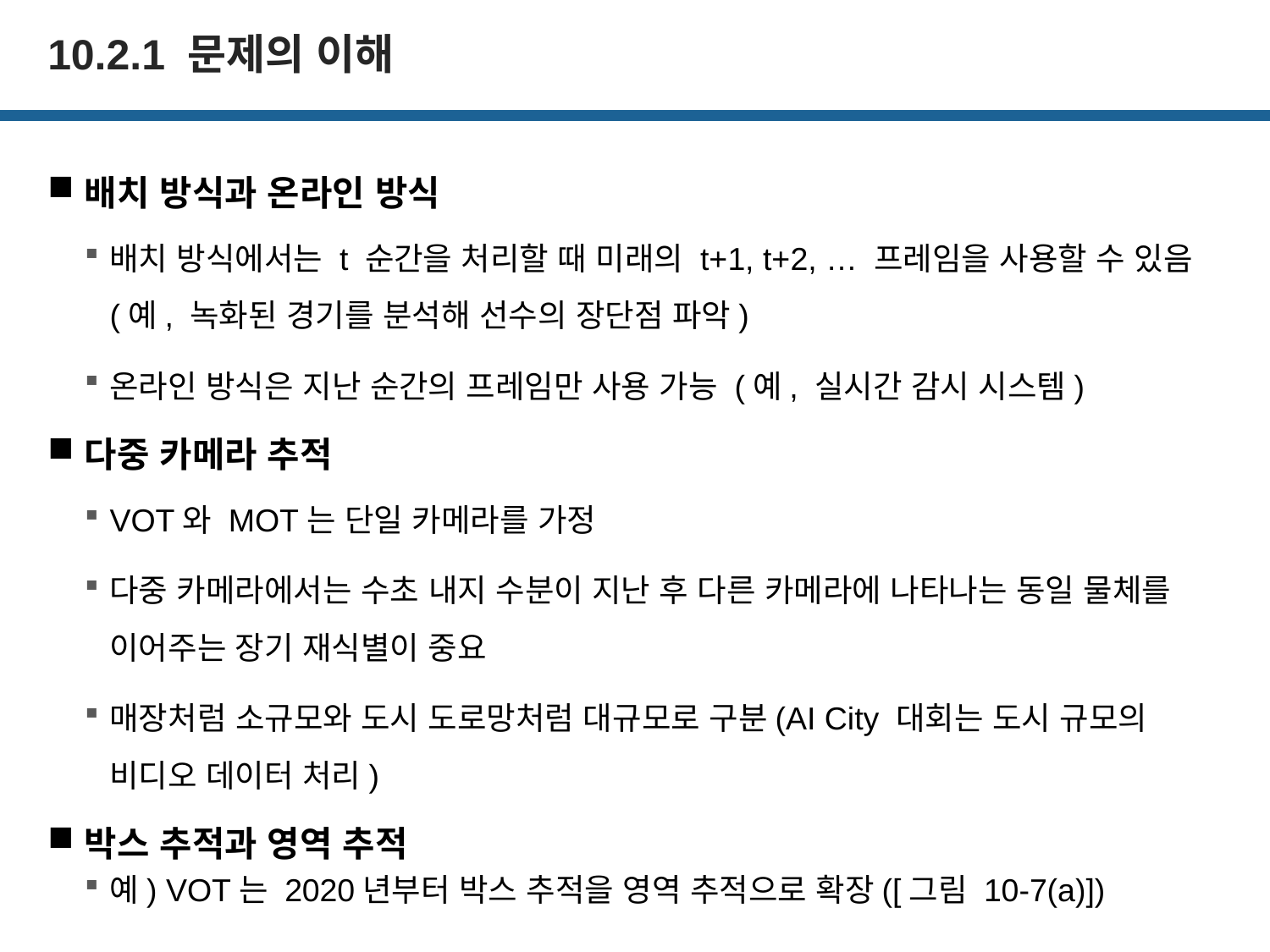

# 10.2.1 문제의 이해
배치 방식과 온라인 방식
배치 방식에서는 t 순간을 처리할 때 미래의 t+1, t+2, … 프레임을 사용할 수 있음 (예, 녹화된 경기를 분석해 선수의 장단점 파악)
온라인 방식은 지난 순간의 프레임만 사용 가능 (예, 실시간 감시 시스템)
다중 카메라 추적
VOT와 MOT는 단일 카메라를 가정
다중 카메라에서는 수초 내지 수분이 지난 후 다른 카메라에 나타나는 동일 물체를 이어주는 장기 재식별이 중요
매장처럼 소규모와 도시 도로망처럼 대규모로 구분(AI City 대회는 도시 규모의 비디오 데이터 처리)
박스 추적과 영역 추적
예) VOT는 2020년부터 박스 추적을 영역 추적으로 확장([그림 10-7(a)])